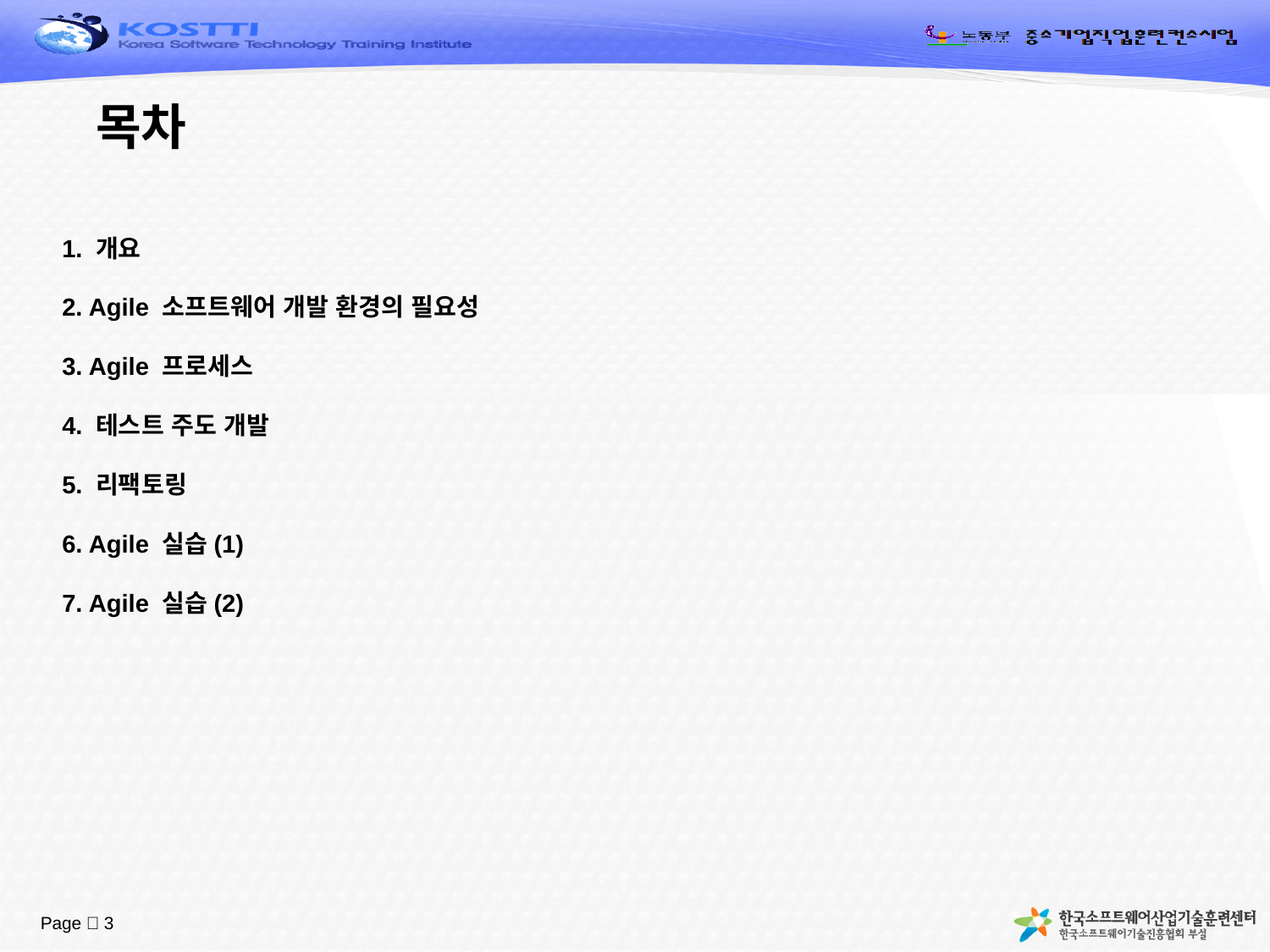

목차
 1. 개요
 2. Agile 소프트웨어 개발 환경의 필요성
 3. Agile 프로세스
 4. 테스트 주도 개발
 5. 리팩토링
 6. Agile 실습(1)
 7. Agile 실습(2)